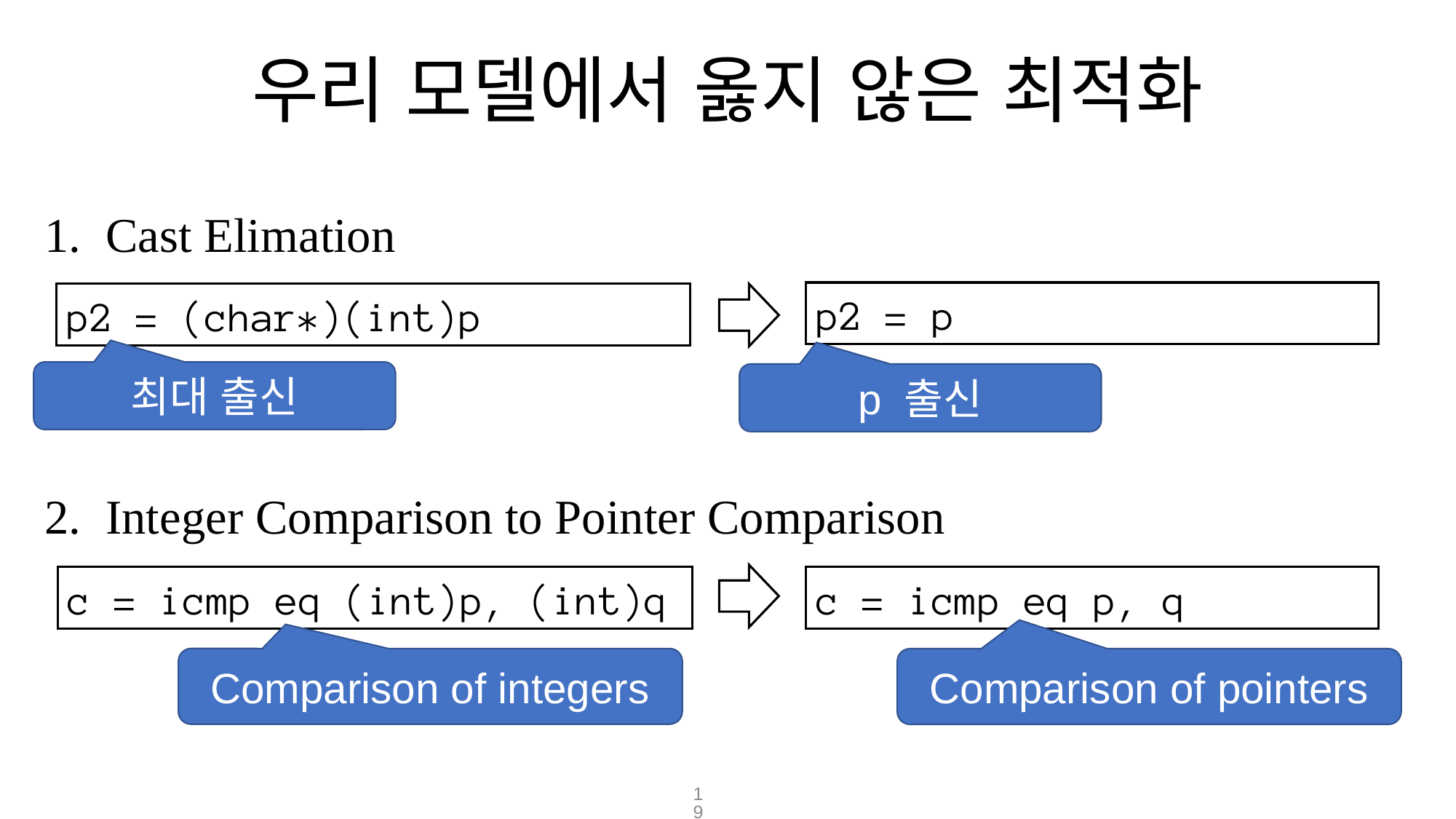

# 우리 모델에서 옳지 않은 최적화
Cast Elimation
p2 = p
p2 = (char*)(int)p

최대 출신
p 출신
Integer Comparison to Pointer Comparison

c = icmp eq (int)p, (int)q
c = icmp eq p, q
Comparison of integers
Comparison of pointers
19